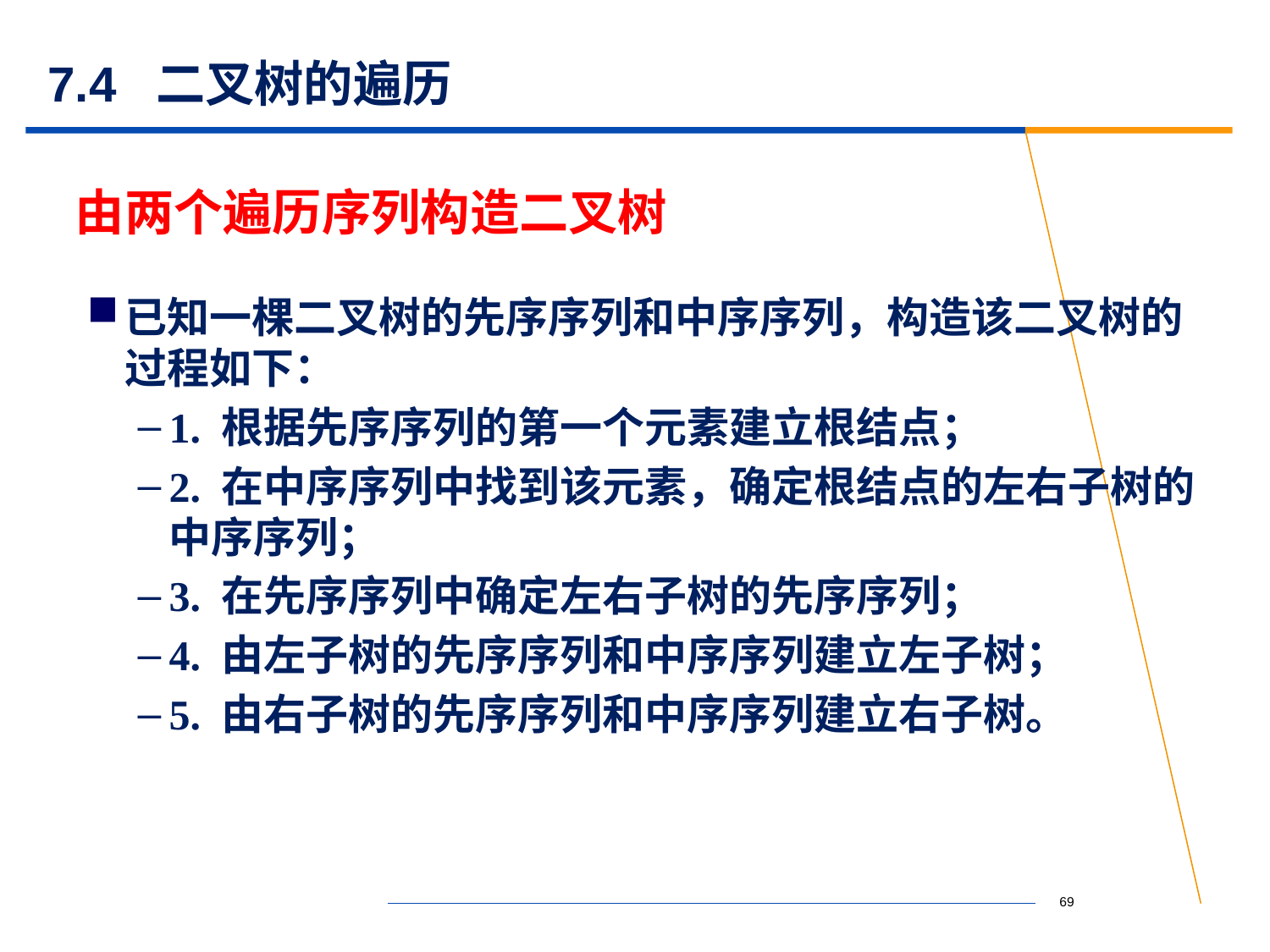

# 7.4  二叉树的遍历
由两个遍历序列构造二叉树
已知一棵二叉树的先序序列和中序序列，构造该二叉树的过程如下：
1. 根据先序序列的第一个元素建立根结点；
2. 在中序序列中找到该元素，确定根结点的左右子树的中序序列；
3. 在先序序列中确定左右子树的先序序列；
4. 由左子树的先序序列和中序序列建立左子树；
5. 由右子树的先序序列和中序序列建立右子树。